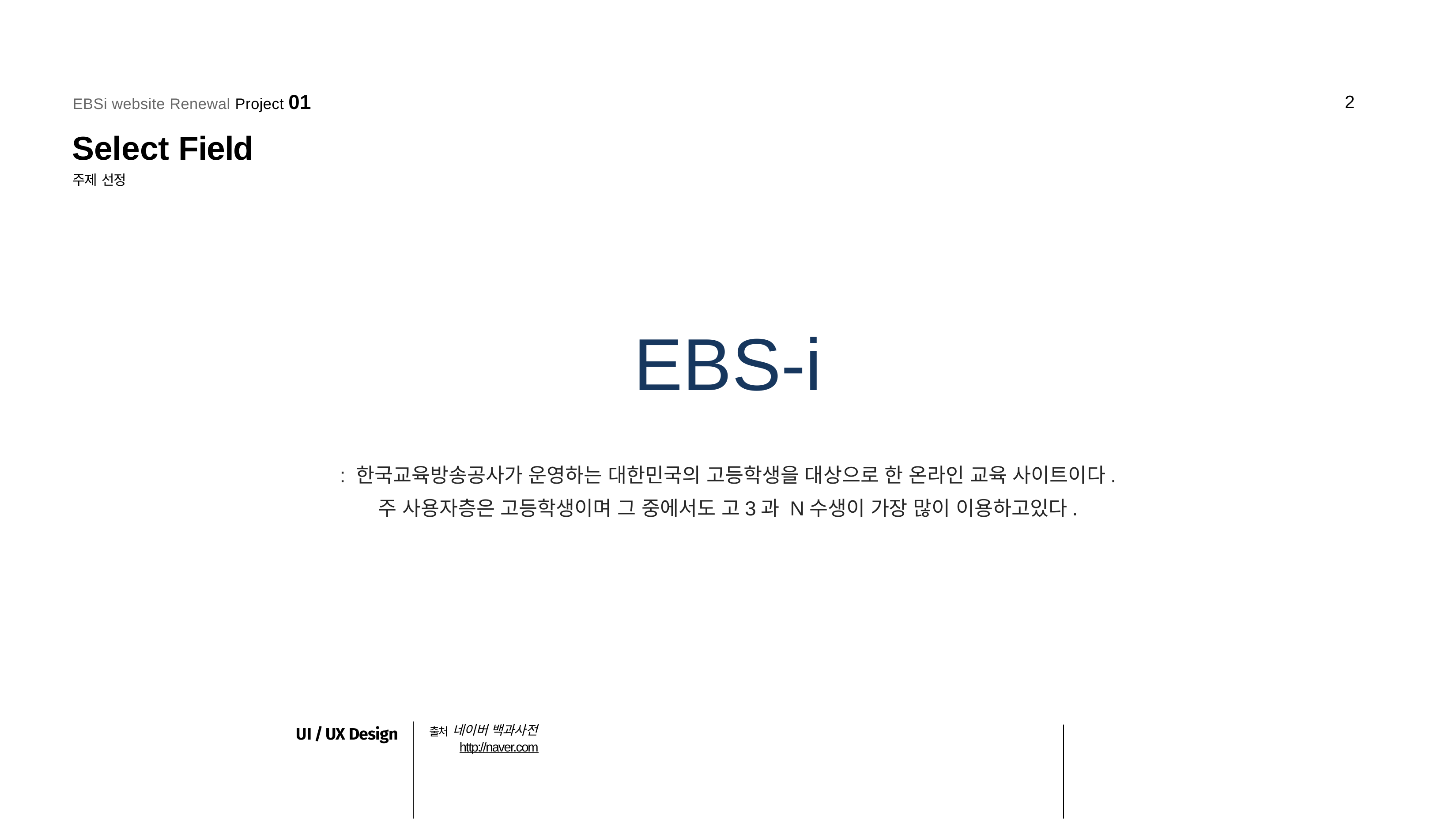

EBSi website Renewal Project 01
2
Select Field
주제 선정
EBS-i
: 한국교육방송공사가 운영하는 대한민국의 고등학생을 대상으로 한 온라인 교육 사이트이다.
주 사용자층은 고등학생이며 그 중에서도 고3과 N수생이 가장 많이 이용하고있다.

출처 네이버 백과사전
http://naver.com
UI / UX Design